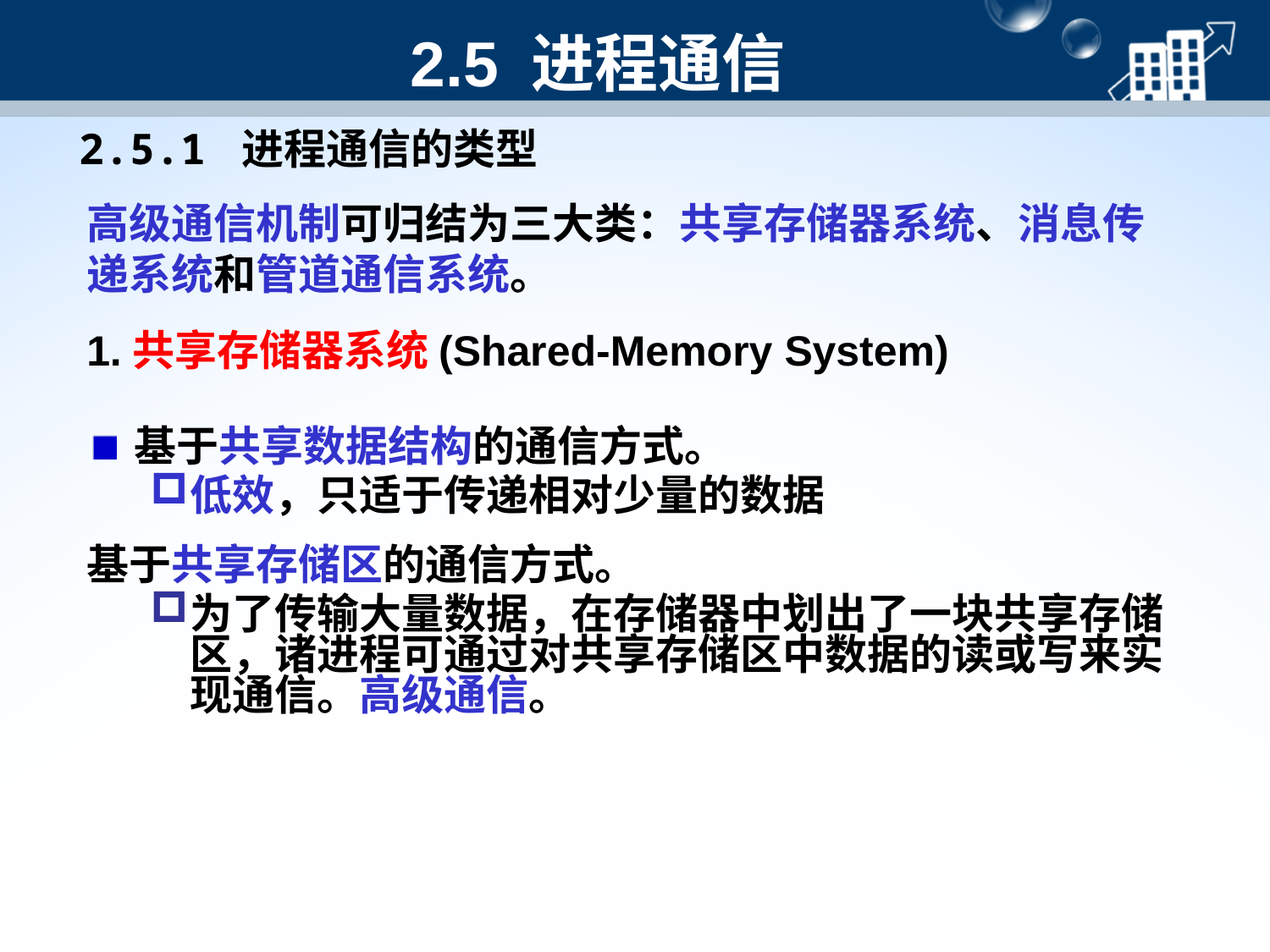

# 2.5 进程通信
2.5.1 进程通信的类型
高级通信机制可归结为三大类：共享存储器系统、消息传递系统和管道通信系统。
1.共享存储器系统(Shared-Memory System)
基于共享数据结构的通信方式。
低效，只适于传递相对少量的数据

基于共享存储区的通信方式。
为了传输大量数据，在存储器中划出了一块共享存储区，诸进程可通过对共享存储区中数据的读或写来实现通信。高级通信。